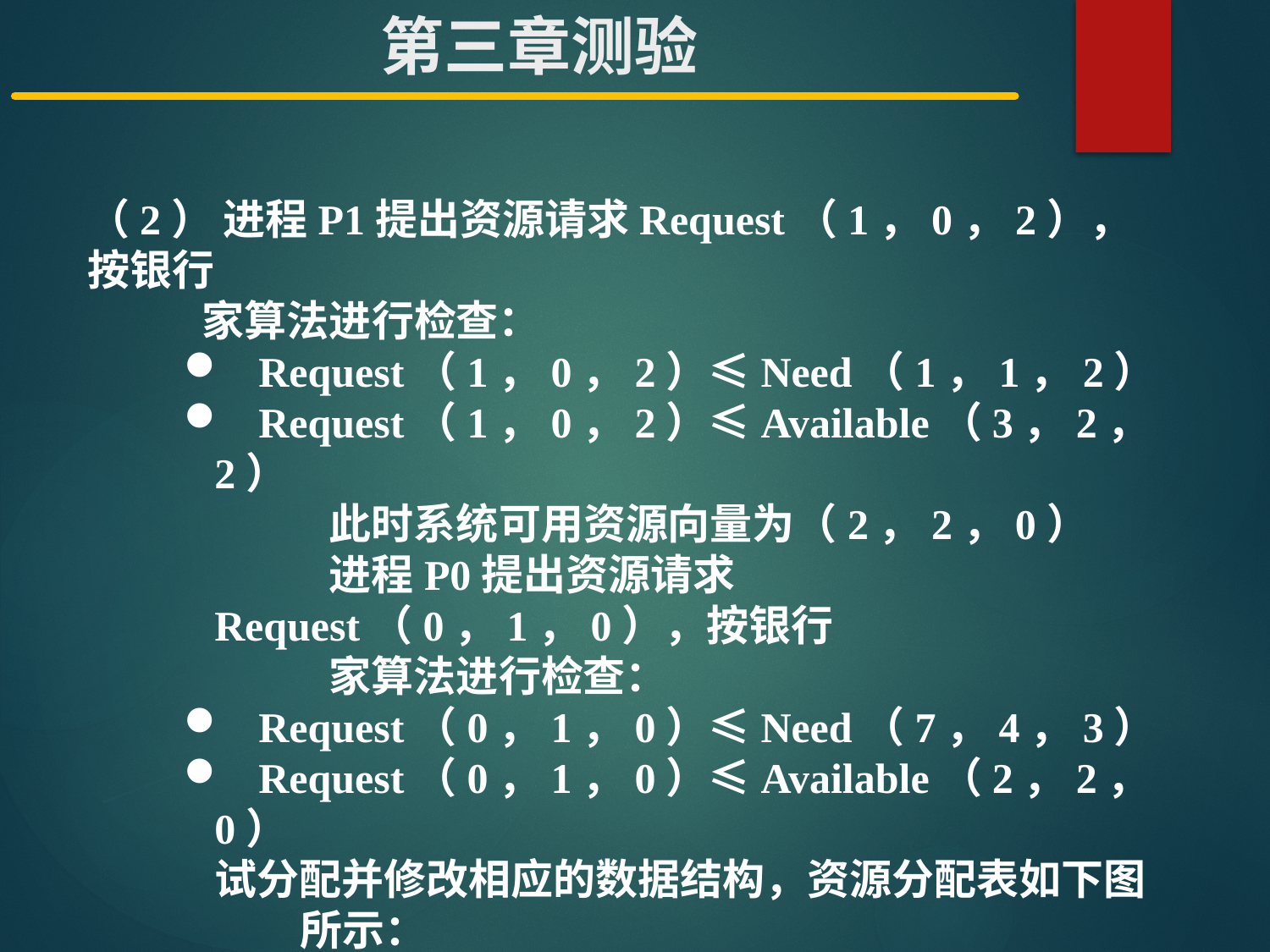

# 第三章测验
（2） 进程P1提出资源请求Request（1，0，2），按银行
           家算法进行检查：
   Request（1，0，2）≤Need（1，1，2）
   Request（1，0，2）≤Available（3，2，2）
           此时系统可用资源向量为（2，2，0）
           进程P0提出资源请求Request（0，1，0），按银行
           家算法进行检查：
   Request（0，1，0）≤Need（7，4，3）
   Request（0，1，0）≤Available（2，2，0）
试分配并修改相应的数据结构，资源分配表如下图           所示：